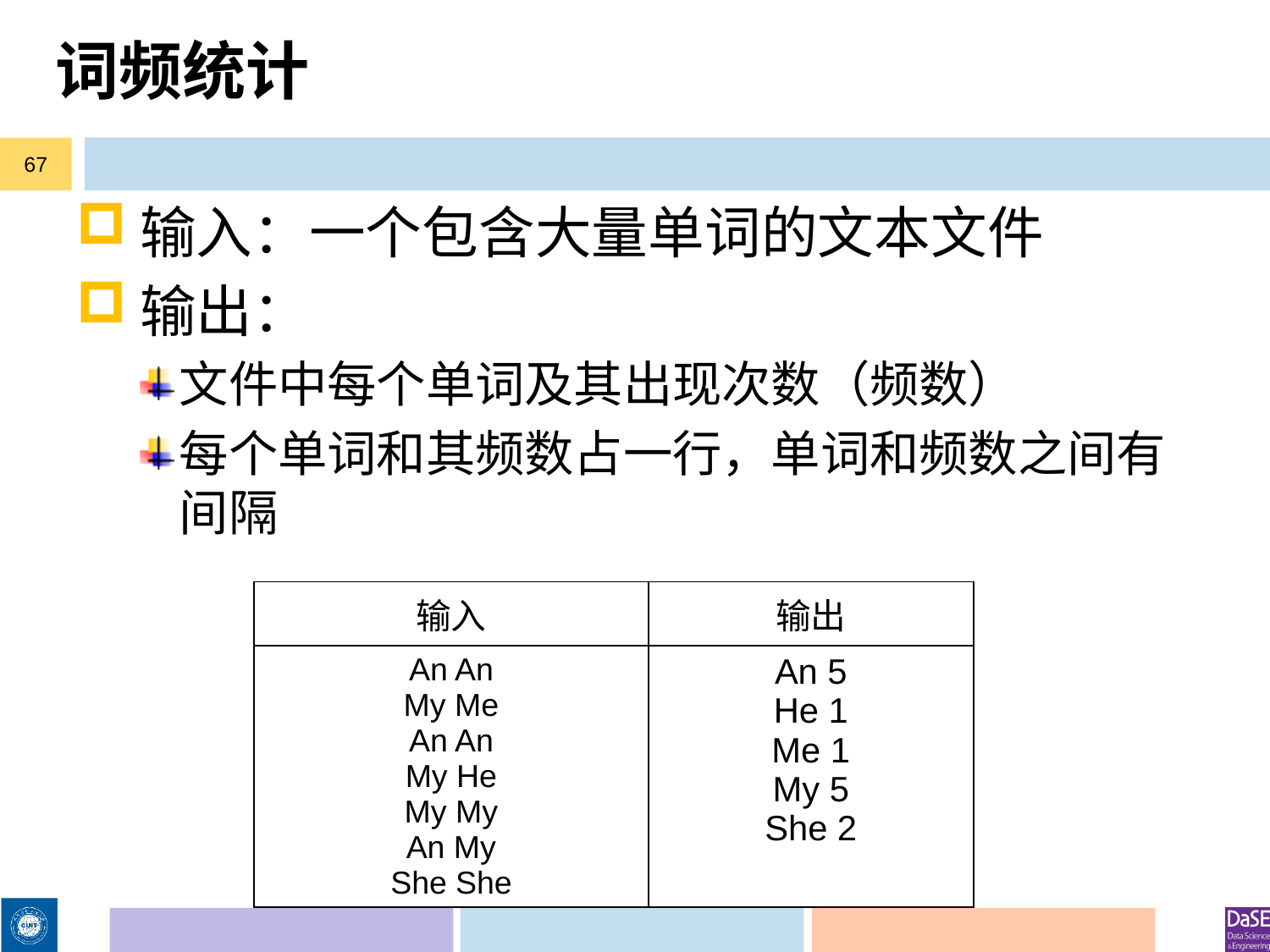

# 词频统计
67
输入：一个包含大量单词的文本文件
输出：
文件中每个单词及其出现次数（频数）
每个单词和其频数占一行，单词和频数之间有间隔

| 输入 | 输出 |
| --- | --- |
| An An My Me An An My He My My An My She She | An 5 He 1 Me 1 My 5 She 2 |